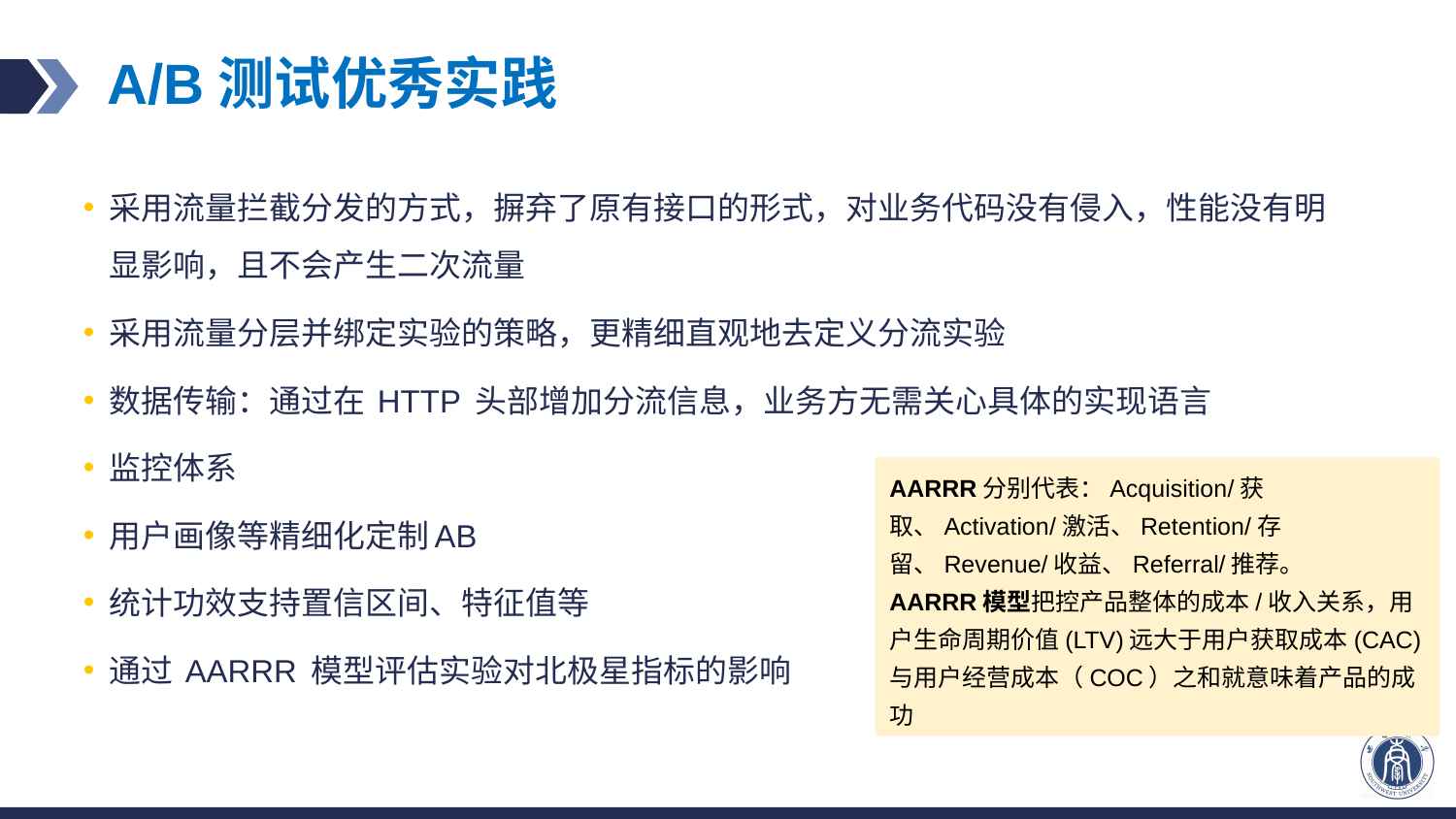

# A/B测试优秀实践
采用流量拦截分发的方式，摒弃了原有接口的形式，对业务代码没有侵入，性能没有明显影响，且不会产生二次流量
采用流量分层并绑定实验的策略，更精细直观地去定义分流实验
数据传输：通过在 HTTP 头部增加分流信息，业务方无需关心具体的实现语言
监控体系
用户画像等精细化定制AB
统计功效支持置信区间、特征值等
通过 AARRR 模型评估实验对北极星指标的影响
AARRR分别代表：Acquisition/获取、Activation/激活、Retention/存留、Revenue/收益、Referral/推荐。
AARRR模型把控产品整体的成本/收入关系，用户生命周期价值(LTV)远大于用户获取成本(CAC)与用户经营成本（COC）之和就意味着产品的成功